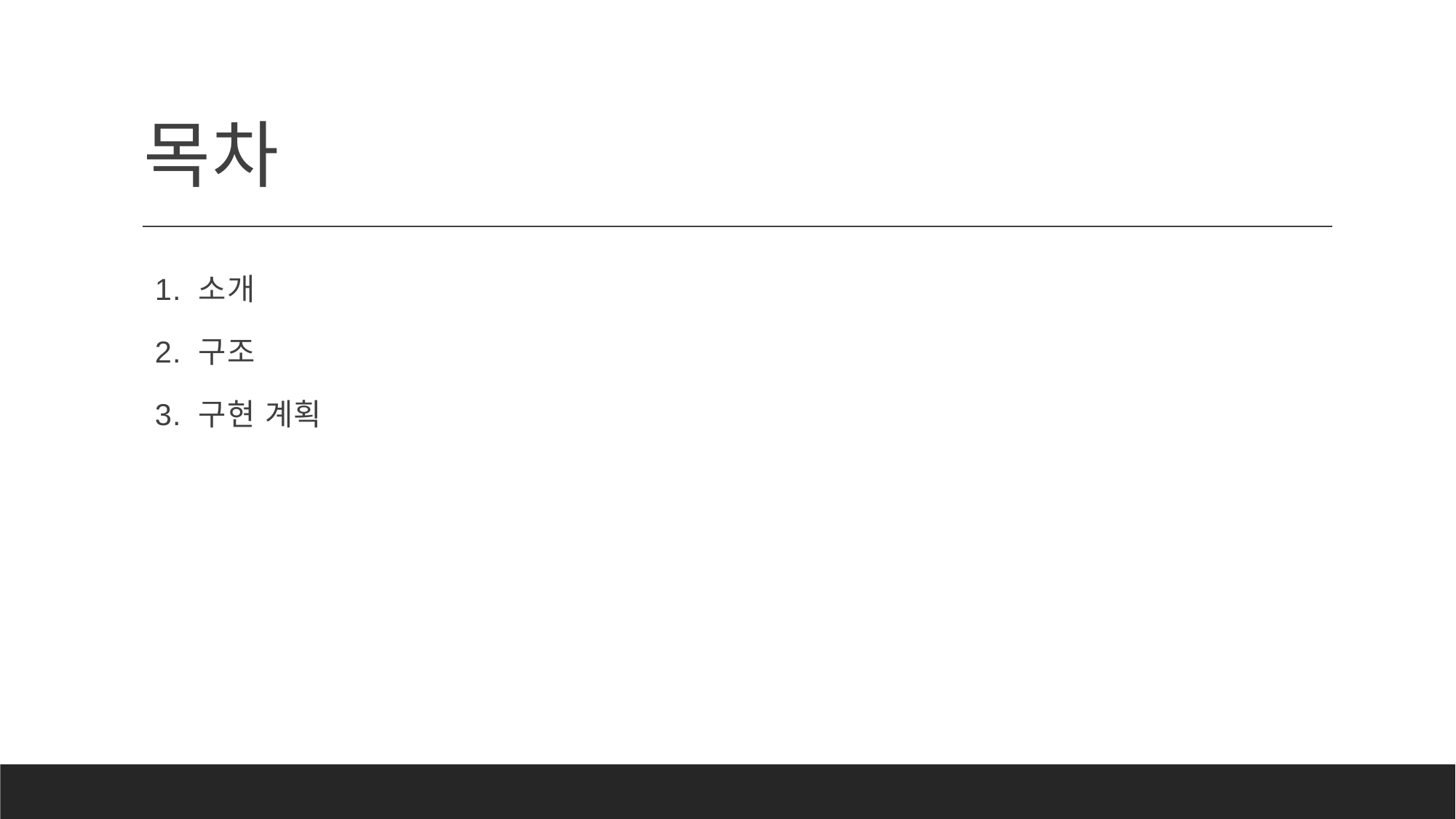

# 목차
1. 소개
2. 구조
3. 구현 계획